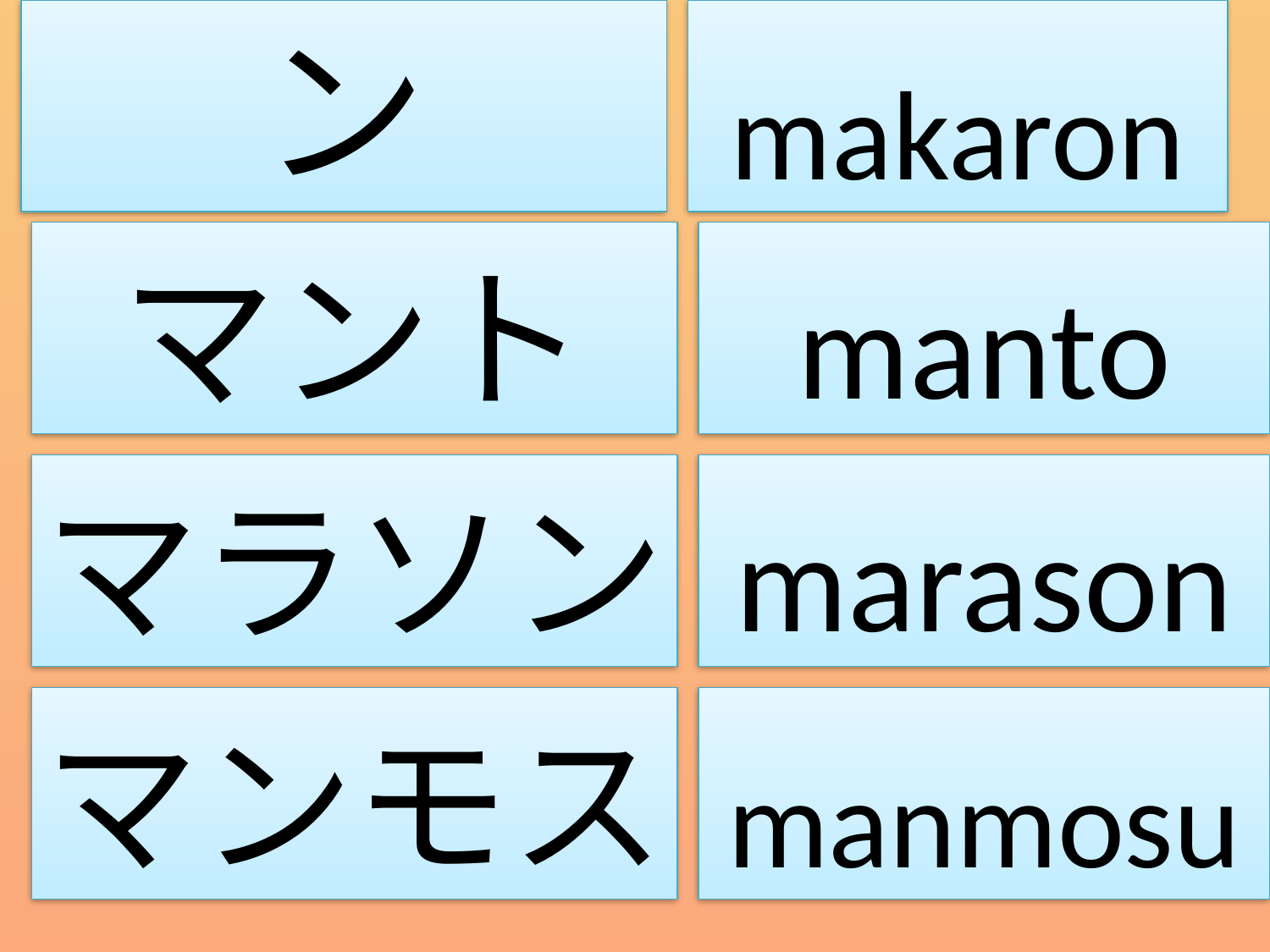

マカロン
makaron
マント
manto
マラソン
marason
マンモス
manmosu